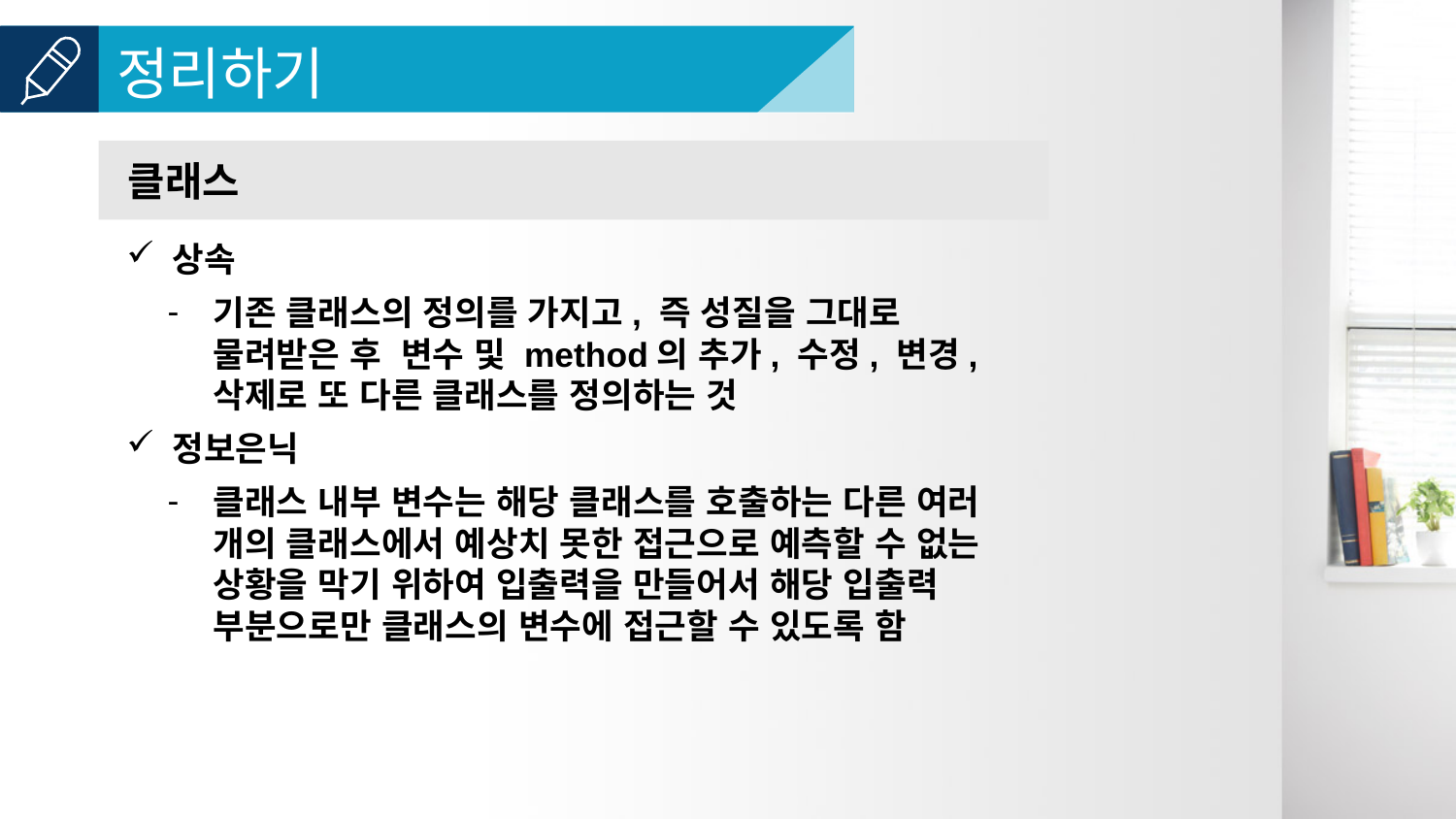

클래스
상속
기존 클래스의 정의를 가지고, 즉 성질을 그대로 물려받은 후  변수 및 method의 추가, 수정, 변경, 삭제로 또 다른 클래스를 정의하는 것
정보은닉
클래스 내부 변수는 해당 클래스를 호출하는 다른 여러 개의 클래스에서 예상치 못한 접근으로 예측할 수 없는 상황을 막기 위하여 입출력을 만들어서 해당 입출력 부분으로만 클래스의 변수에 접근할 수 있도록 함